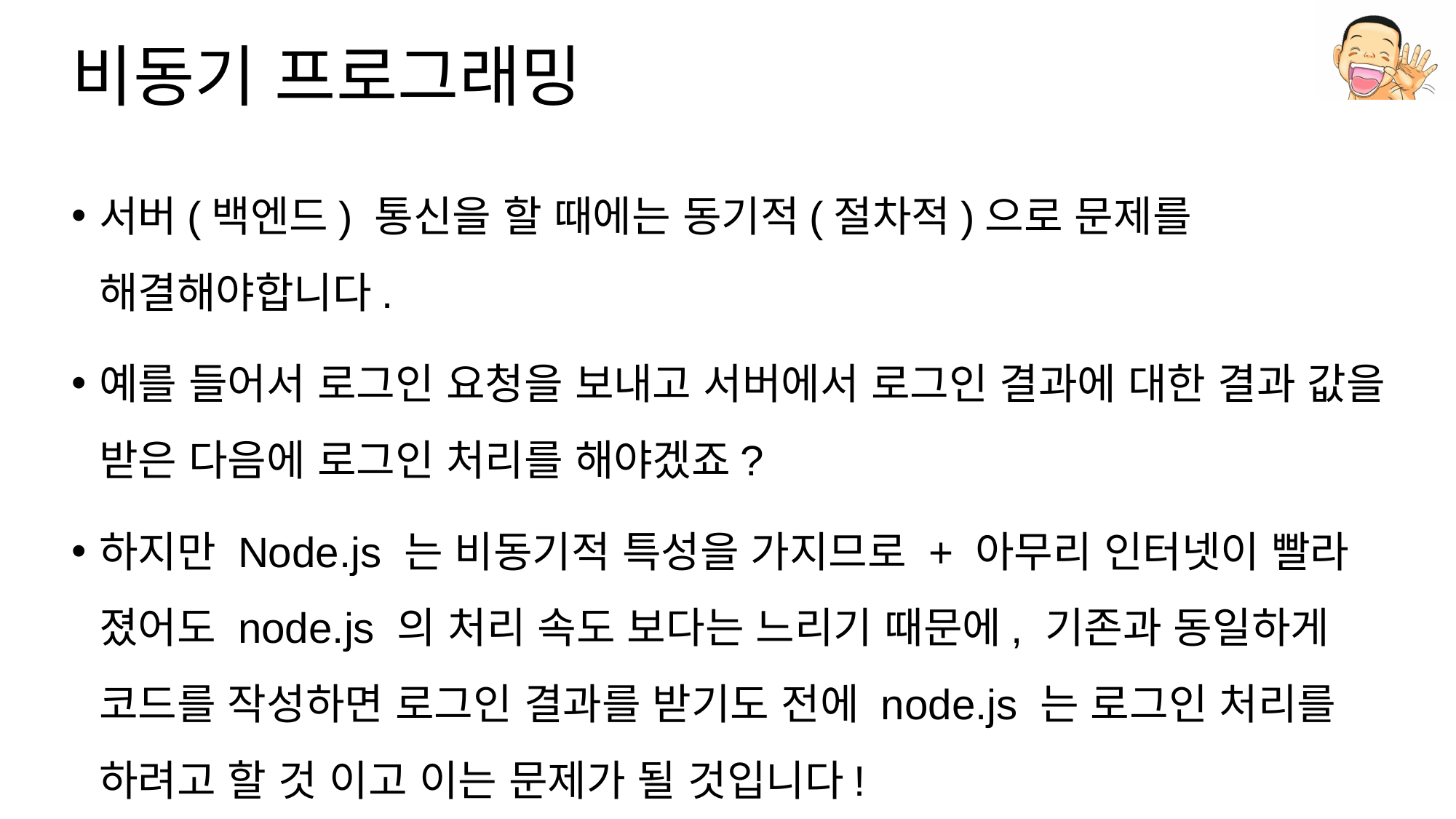

# 비동기 프로그래밍
서버(백엔드) 통신을 할 때에는 동기적(절차적)으로 문제를 해결해야합니다.
예를 들어서 로그인 요청을 보내고 서버에서 로그인 결과에 대한 결과 값을 받은 다음에 로그인 처리를 해야겠죠?
하지만 Node.js 는 비동기적 특성을 가지므로 + 아무리 인터넷이 빨라 졌어도 node.js 의 처리 속도 보다는 느리기 때문에, 기존과 동일하게 코드를 작성하면 로그인 결과를 받기도 전에 node.js 는 로그인 처리를 하려고 할 것 이고 이는 문제가 될 것입니다!